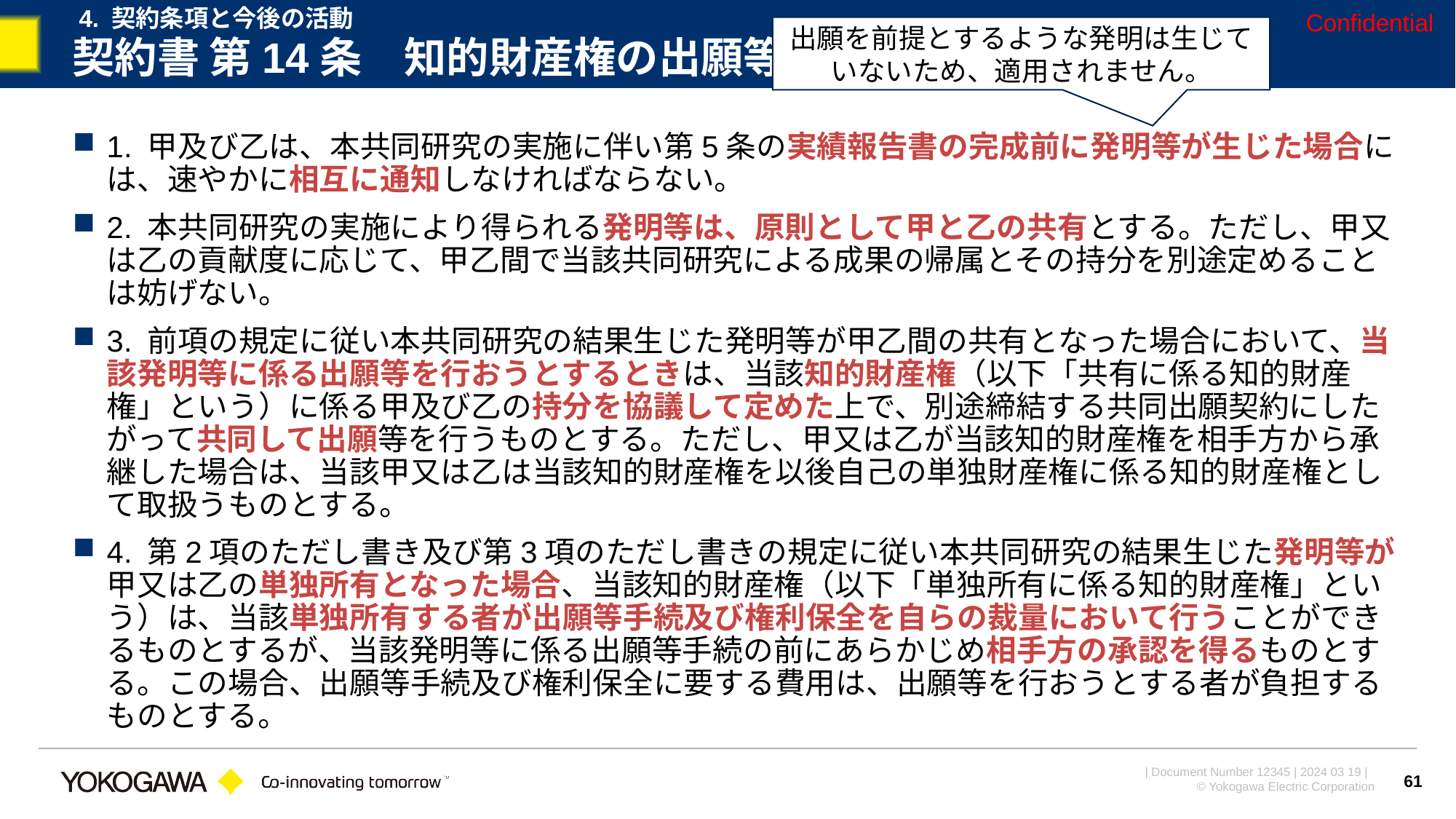

4. 契約条項と今後の活動
Confidential
出願を前提とするような発明は生じていないため、適用されません。
# 契約書 第14条　知的財産権の出願等
1. 甲及び乙は、本共同研究の実施に伴い第5条の実績報告書の完成前に発明等が生じた場合には、速やかに相互に通知しなければならない。
2. 本共同研究の実施により得られる発明等は、原則として甲と乙の共有とする。ただし、甲又は乙の貢献度に応じて、甲乙間で当該共同研究による成果の帰属とその持分を別途定めることは妨げない。
3. 前項の規定に従い本共同研究の結果生じた発明等が甲乙間の共有となった場合において、当該発明等に係る出願等を行おうとするときは、当該知的財産権（以下「共有に係る知的財産権」という）に係る甲及び乙の持分を協議して定めた上で、別途締結する共同出願契約にしたがって共同して出願等を行うものとする。ただし、甲又は乙が当該知的財産権を相手方から承継した場合は、当該甲又は乙は当該知的財産権を以後自己の単独財産権に係る知的財産権として取扱うものとする。
4. 第2項のただし書き及び第3項のただし書きの規定に従い本共同研究の結果生じた発明等が甲又は乙の単独所有となった場合、当該知的財産権（以下「単独所有に係る知的財産権」という）は、当該単独所有する者が出願等手続及び権利保全を自らの裁量において行うことができるものとするが、当該発明等に係る出願等手続の前にあらかじめ相手方の承認を得るものとする。この場合、出願等手続及び権利保全に要する費用は、出願等を行おうとする者が負担するものとする。
61